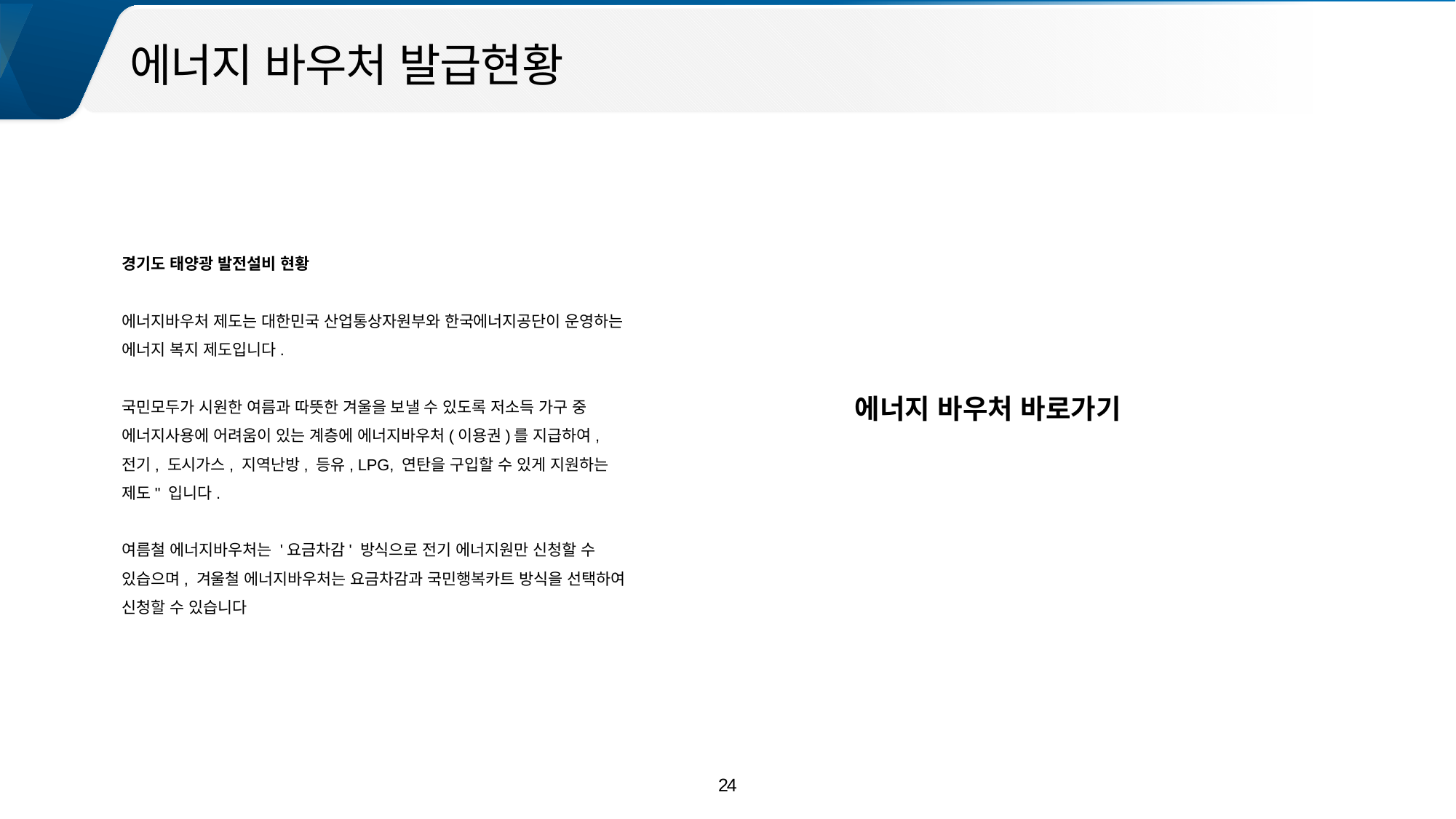

에너지 바우처 발급현황
경기도 태양광 발전설비 현황

에너지바우처 제도는 대한민국 산업통상자원부와 한국에너지공단이 운영하는 에너지 복지 제도입니다.

국민모두가 시원한 여름과 따뜻한 겨울을 보낼 수 있도록 저소득 가구 중 에너지사용에 어려움이 있는 계층에 에너지바우처(이용권)를 지급하여, 전기, 도시가스, 지역난방, 등유, LPG, 연탄을 구입할 수 있게 지원하는 제도" 입니다.

여름철 에너지바우처는 '요금차감' 방식으로 전기 에너지원만 신청할 수 있습으며, 겨울철 에너지바우처는 요금차감과 국민행복카트 방식을 선택하여 신청할 수 있습니다
에너지 바우처 바로가기